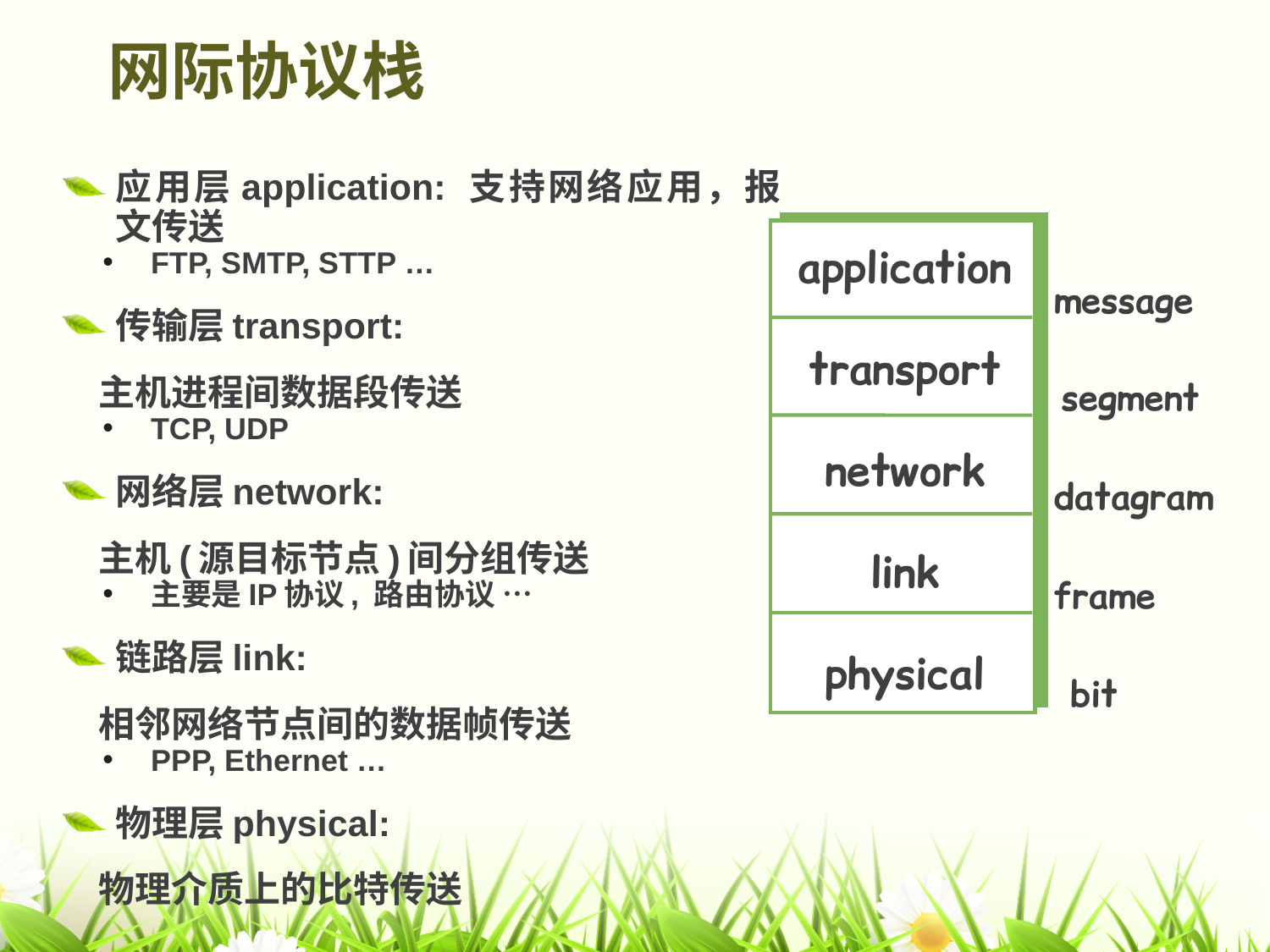

# 网际协议栈
应用层application: 支持网络应用，报文传送
FTP, SMTP, STTP …
传输层transport:
    主机进程间数据段传送
TCP, UDP
网络层network:
    主机(源目标节点)间分组传送
主要是IP协议, 路由协议 …
链路层link:
    相邻网络节点间的数据帧传送
PPP, Ethernet …
物理层physical:
    物理介质上的比特传送

application

transport

network

link

physical

message
segment
datagram
frame
bit